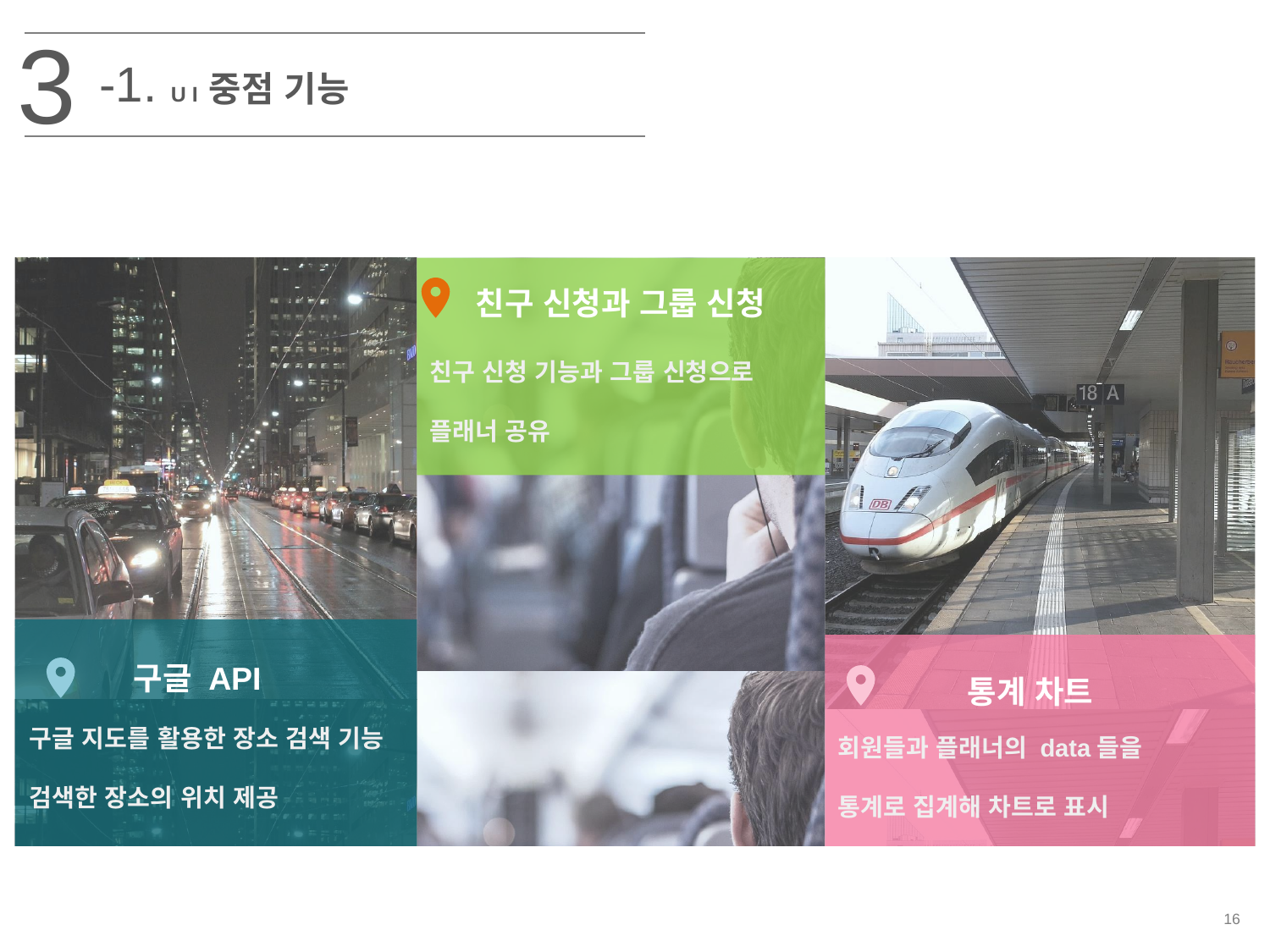

3
-1. U I 중점 기능

친구 신청과 그룹 신청
친구 신청 기능과 그룹 신청으로

플래너 공유

구글 API

통계 차트
구글 지도를 활용한 장소 검색 기능

검색한 장소의 위치 제공
회원들과 플래너의 data들을

통계로 집계해 차트로 표시